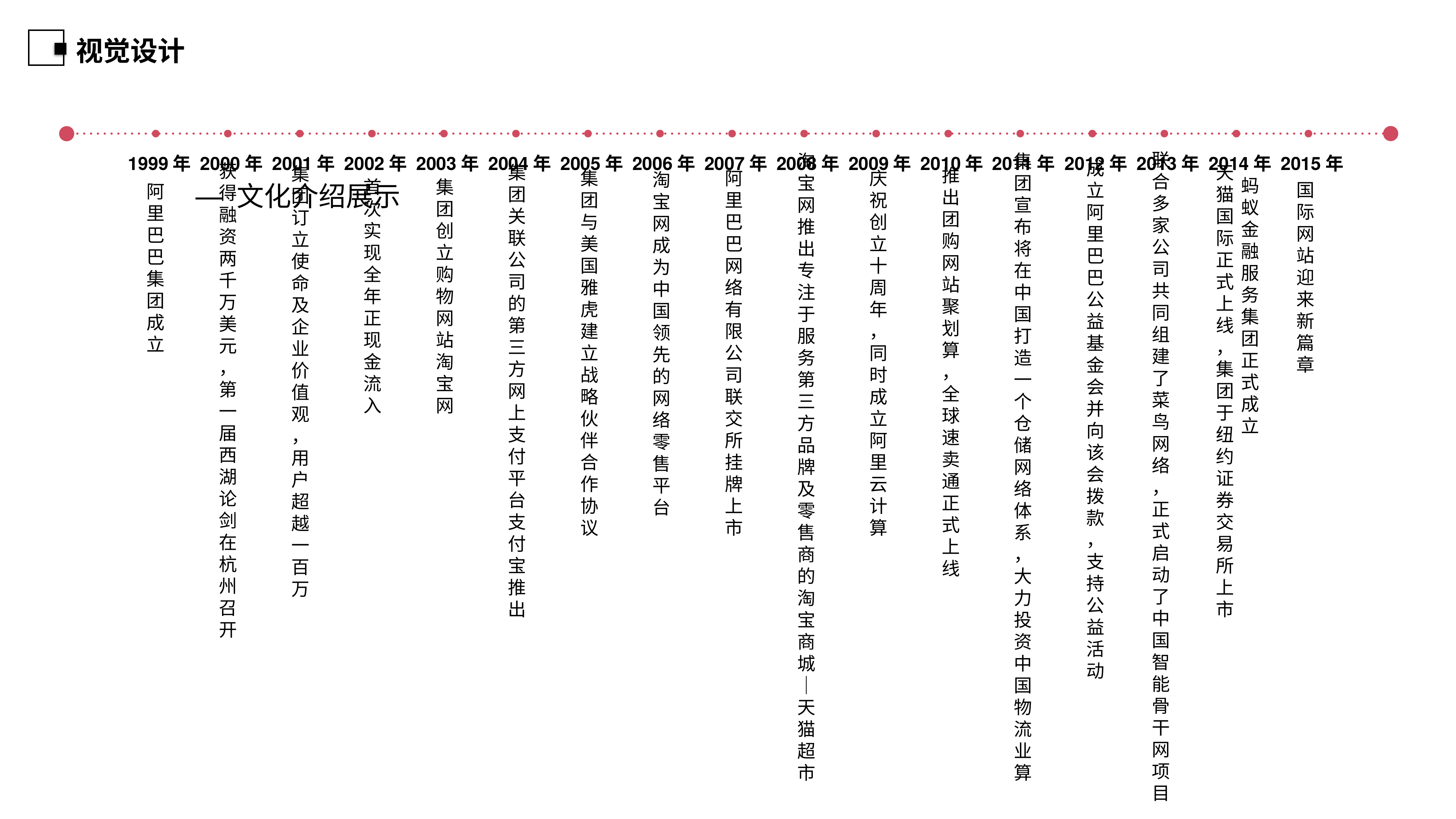

— 文化介绍展示
视觉设计

联合多家公司共同组建了菜鸟网络，正式启动了中国智能骨干网项目
淘宝网推出专注于服务第三方品牌及零售商的淘宝商城｜天猫
超市
集团宣布将在中国打造一个仓储网络体系，大力投资中国物流业算
成立阿里巴巴公益基金会并向该会拨款，支持公益活动
获得融资两千万美元，第一届西湖论剑在杭州召开
集团关联公司的第三方网上支付平台支付宝推出
天猫国际正式上线，集团于纽约证券交易所上市

集团订立使命及企业价值观，
用户超越一百万

推出团购网站聚划算，全球速卖通正式上线

集团与美国雅虎建立战略伙伴合作协议
阿里巴巴网络有限公司联交所挂牌上市
庆祝创立十周年，同时成立阿里云计算
淘宝网成为中国领先的网络零售平台
1999年
2000年
2001年
2002年
2003年
2004年
2005年
2006年
2007年
2008年
2009年
2010年
2011年
2012年
2013年
2014年
2015年
蚂蚁金融服务集团正式成立
首次实现全年正现金流入
集团创立购物网站淘宝网
国际网站迎来新篇章
阿里巴巴集团成立